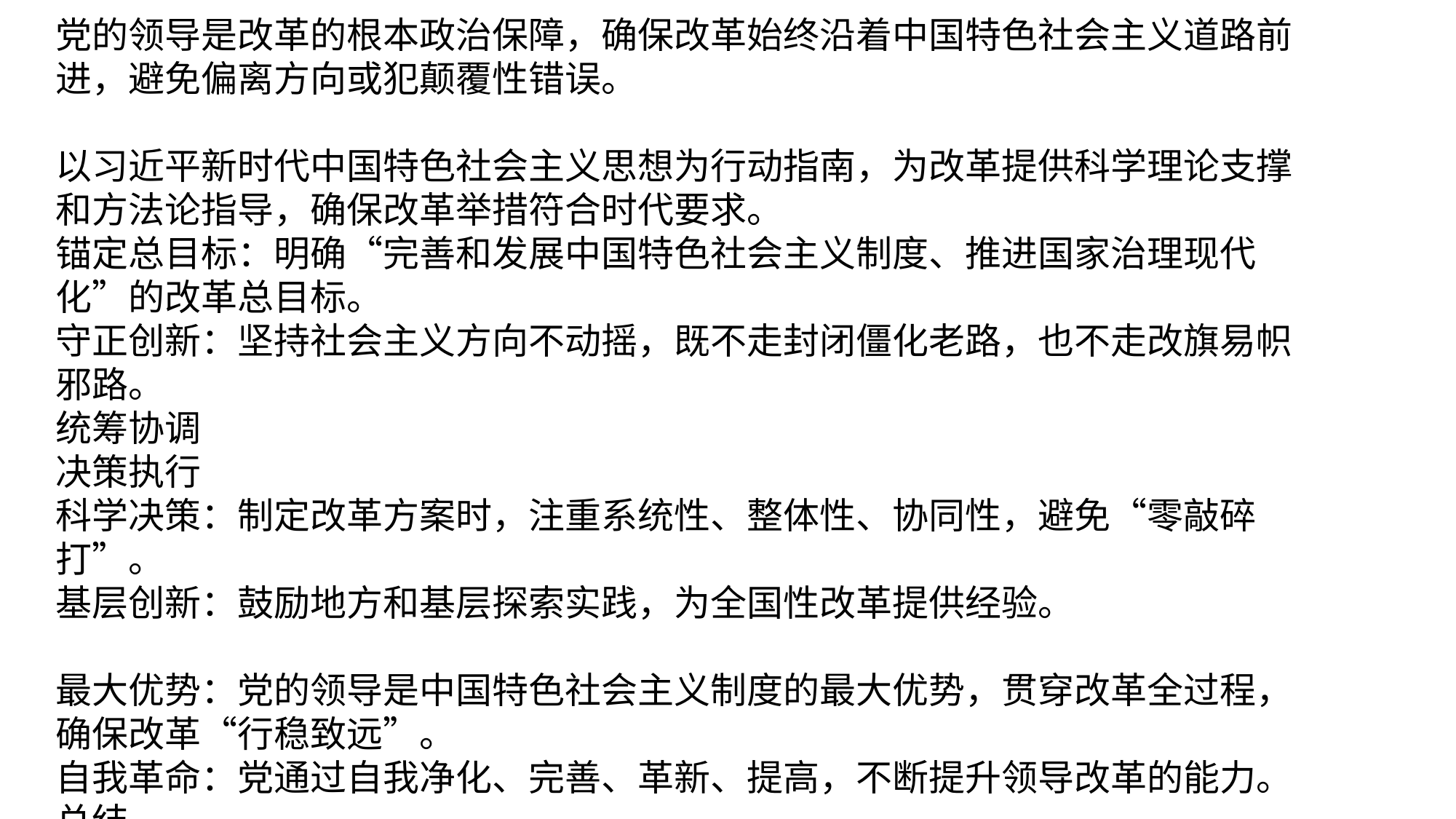

党的领导是改革的根本政治保障，确保改革始终沿着中国特色社会主义道路前进，避免偏离方向或犯颠覆性错误。

以习近平新时代中国特色社会主义思想为行动指南，为改革提供科学理论支撑和方法论指导，确保改革举措符合时代要求。
锚定总目标：明确“完善和发展中国特色社会主义制度、推进国家治理现代化”的改革总目标。
守正创新：坚持社会主义方向不动摇，既不走封闭僵化老路，也不走改旗易帜邪路。
统筹协调
决策执行
科学决策：制定改革方案时，注重系统性、整体性、协同性，避免“零敲碎打”。
基层创新：鼓励地方和基层探索实践，为全国性改革提供经验。

最大优势：党的领导是中国特色社会主义制度的最大优势，贯穿改革全过程，确保改革“行稳致远”。
自我革命：党通过自我净化、完善、革新、提高，不断提升领导改革的能力。
总结